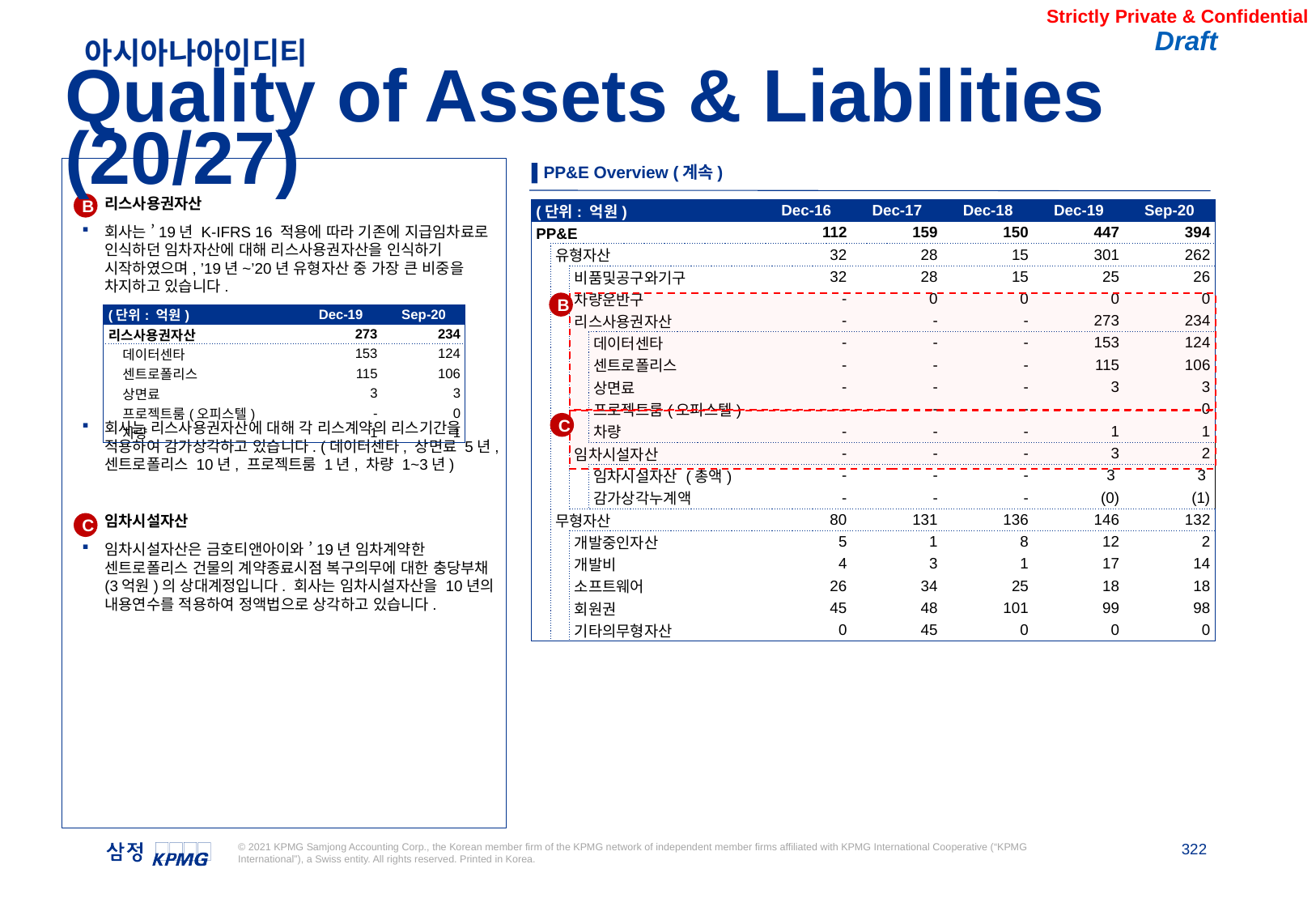

아시아나아이디티
Quality of Assets & Liabilities (20/27)
▌PP&E Overview (계속)

리스사용권자산
회사는 ’19년 K-IFRS 16 적용에 따라 기존에 지급임차료로 인식하던 임차자산에 대해 리스사용권자산을 인식하기 시작하였으며, ’19년~’20년 유형자산 중 가장 큰 비중을 차지하고 있습니다.

회사는 리스사용권자산에 대해 각 리스계약의 리스기간을 적용하여 감가상각하고 있습니다. (데이터센타, 상면료 5년, 센트로폴리스 10년, 프로젝트룸 1년, 차량 1~3년)

임차시설자산
임차시설자산은 금호티앤아이와 ’19년 임차계약한 센트로폴리스 건물의 계약종료시점 복구의무에 대한 충당부채(3억원)의 상대계정입니다. 회사는 임차시설자산을 10년의 내용연수를 적용하여 정액법으로 상각하고 있습니다.

B
| (단위: 억원) |  |  |  | Dec-16 | Dec-17 | Dec-18 | Dec-19 | Sep-20 |
| --- | --- | --- | --- | --- | --- | --- | --- | --- |
| PP&E |  |  |  | 112 | 159 | 150 | 447 | 394 |
|  | 유형자산 |  |  | 32 | 28 | 15 | 301 | 262 |
|  |  | 비품및공구와기구 |  | 32 | 28 | 15 | 25 | 26 |
|  |  | 차량운반구 |  | - | 0 | 0 | 0 | 0 |
|  |  | 리스사용권자산 |  | - | - | - | 273 | 234 |
|  |  |  | 데이터센타 | - | - | - | 153 | 124 |
|  |  |  | 센트로폴리스 | - | - | - | 115 | 106 |
|  |  |  | 상면료 | - | - | - | 3 | 3 |
|  |  |  | 프로젝트룸(오피스텔) | - | - | - | - | 0 |
|  |  |  | 차량 | - | - | - | 1 | 1 |
|  |  | 임차시설자산 |  | - | - | - | 3 | 2 |
|  |  |  | 임차시설자산 (총액) | - | - | - | 3 | 3 |
|  |  |  | 감가상각누계액 | - | - | - | (0) | (1) |
|  | 무형자산 |  |  | 80 | 131 | 136 | 146 | 132 |
|  |  | 개발중인자산 |  | 5 | 1 | 8 | 12 | 2 |
|  |  | 개발비 |  | 4 | 3 | 1 | 17 | 14 |
|  |  | 소프트웨어 |  | 26 | 34 | 25 | 18 | 18 |
|  |  | 회원권 |  | 45 | 48 | 101 | 99 | 98 |
|  |  | 기타의무형자산 |  | 0 | 45 | 0 | 0 | 0 |
B

| (단위: 억원) |  | Dec-19 | Sep-20 |
| --- | --- | --- | --- |
| 리스사용권자산 |  | 273 | 234 |
|  | 데이터센타 | 153 | 124 |
|  | 센트로폴리스 | 115 | 106 |
|  | 상면료 | 3 | 3 |
|  | 프로젝트룸(오피스텔) | - | 0 |
|  | 차량 | 1 | 1 |

C
C